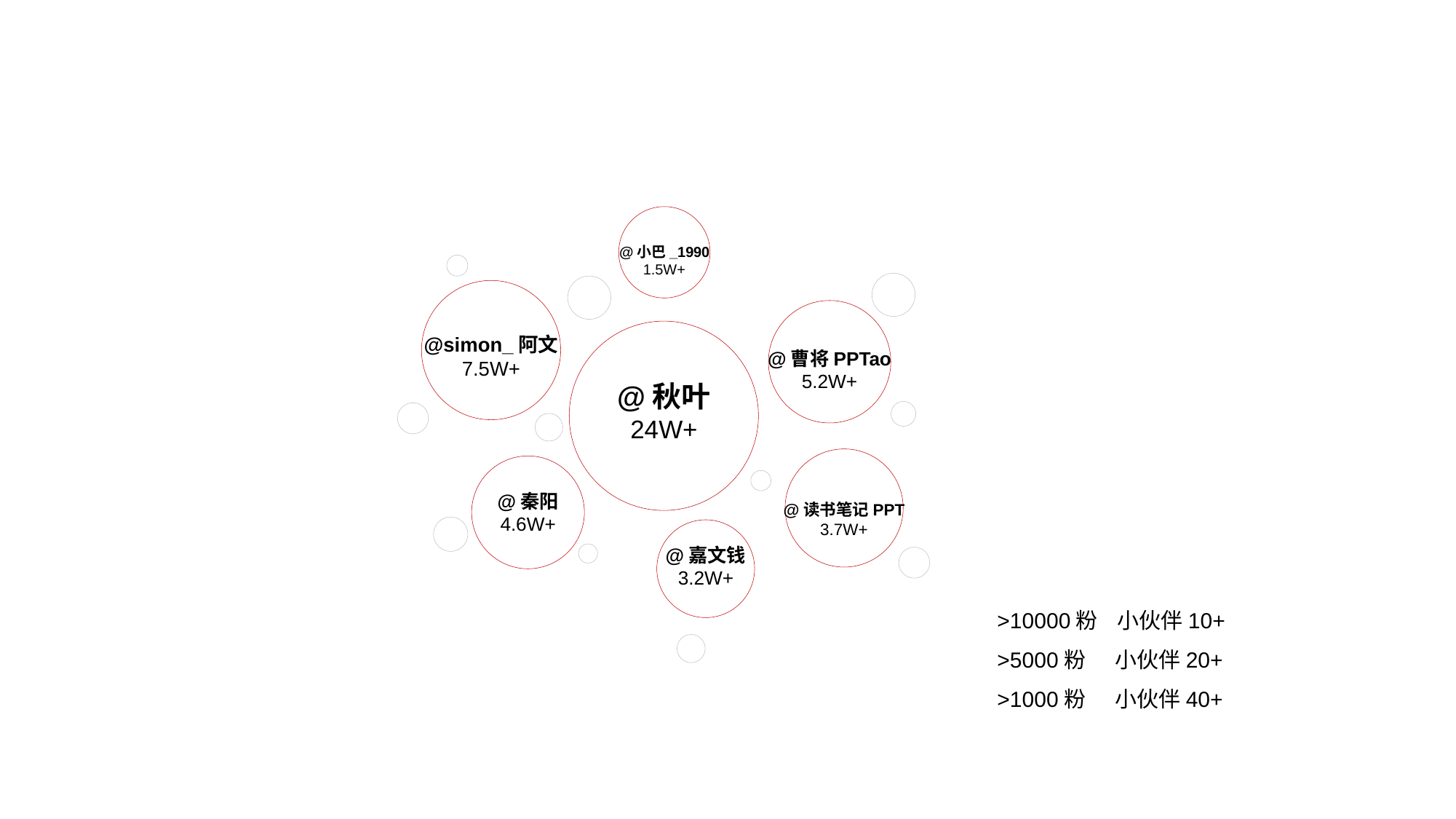

@小巴_1990
1.5W+

@simon_阿文
7.5W+

@曹将PPTao
5.2W+

@秋叶
24W+

@读书笔记PPT
3.7W+

@秦阳
4.6W+

@嘉文钱
3.2W+

>10000粉    小伙伴10+
>5000粉      小伙伴20+
>1000粉      小伙伴40+